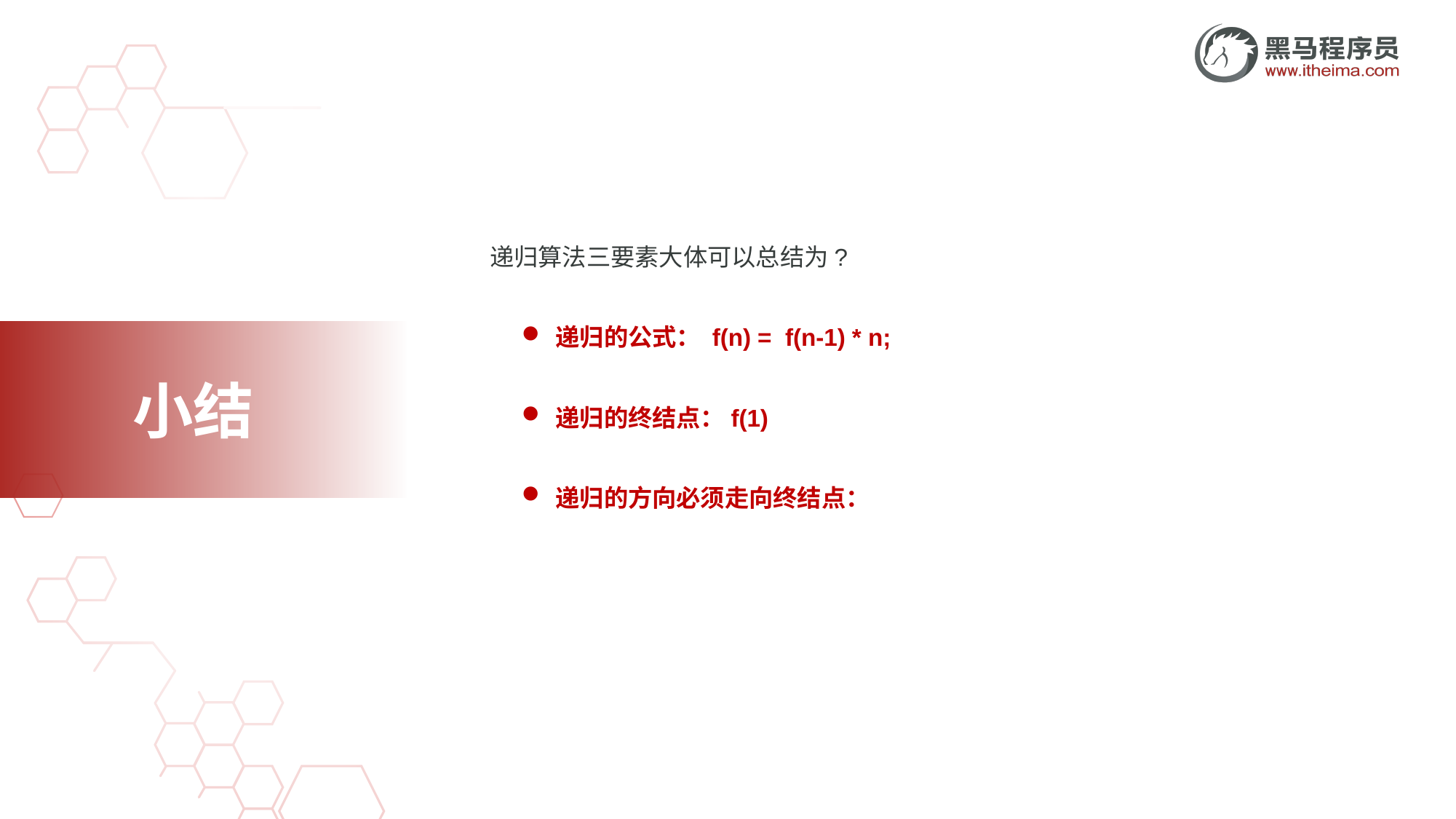

递归算法三要素大体可以总结为?
递归的公式： f(n) =  f(n-1) * n;
递归的终结点：f(1)
递归的方向必须走向终结点：